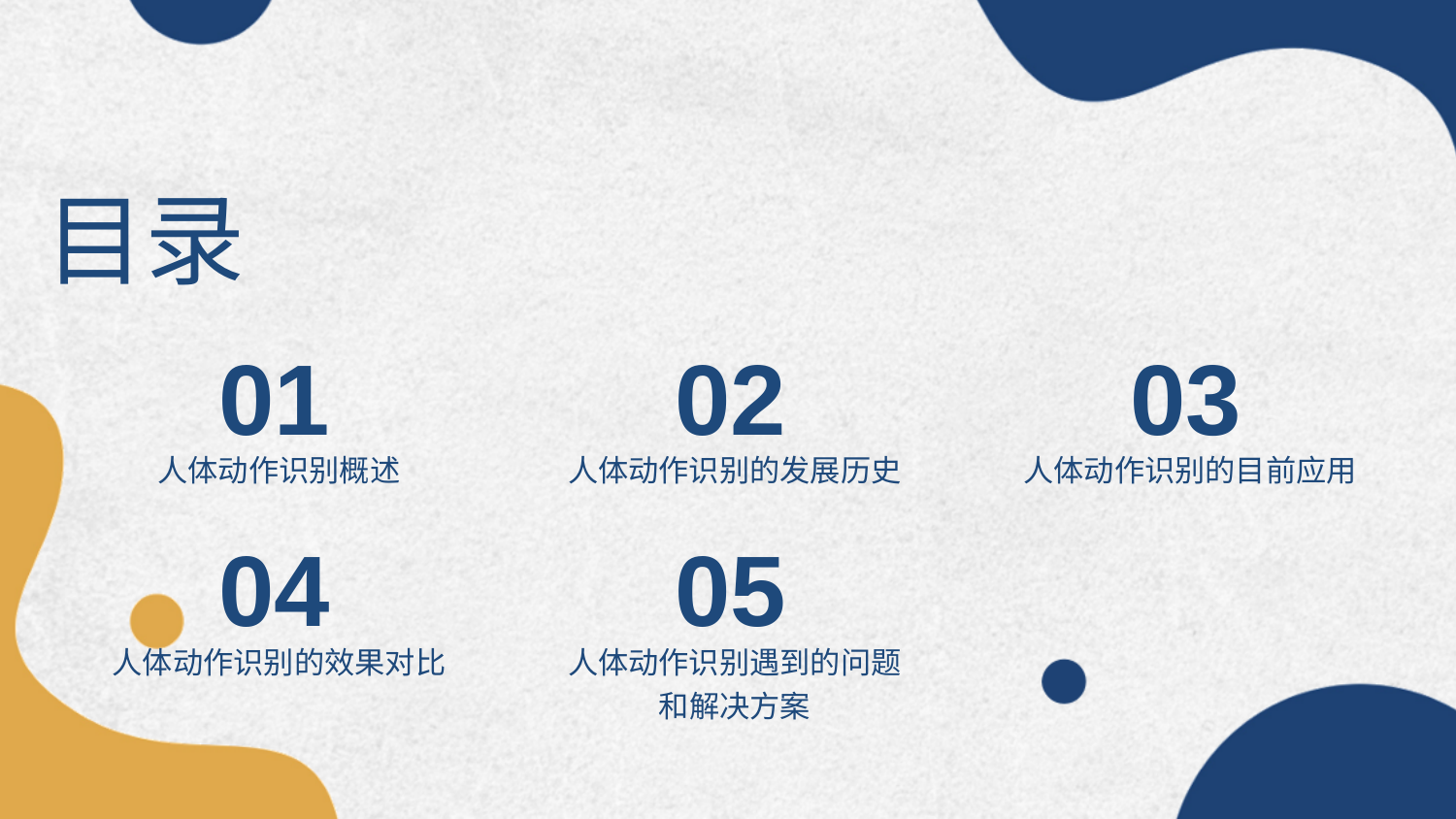

目录
01
02
03

人体动作识别概述
人体动作识别的发展历史
人体动作识别的目前应用
04
05
人体动作识别的效果对比
人体动作识别遇到的问题和解决方案